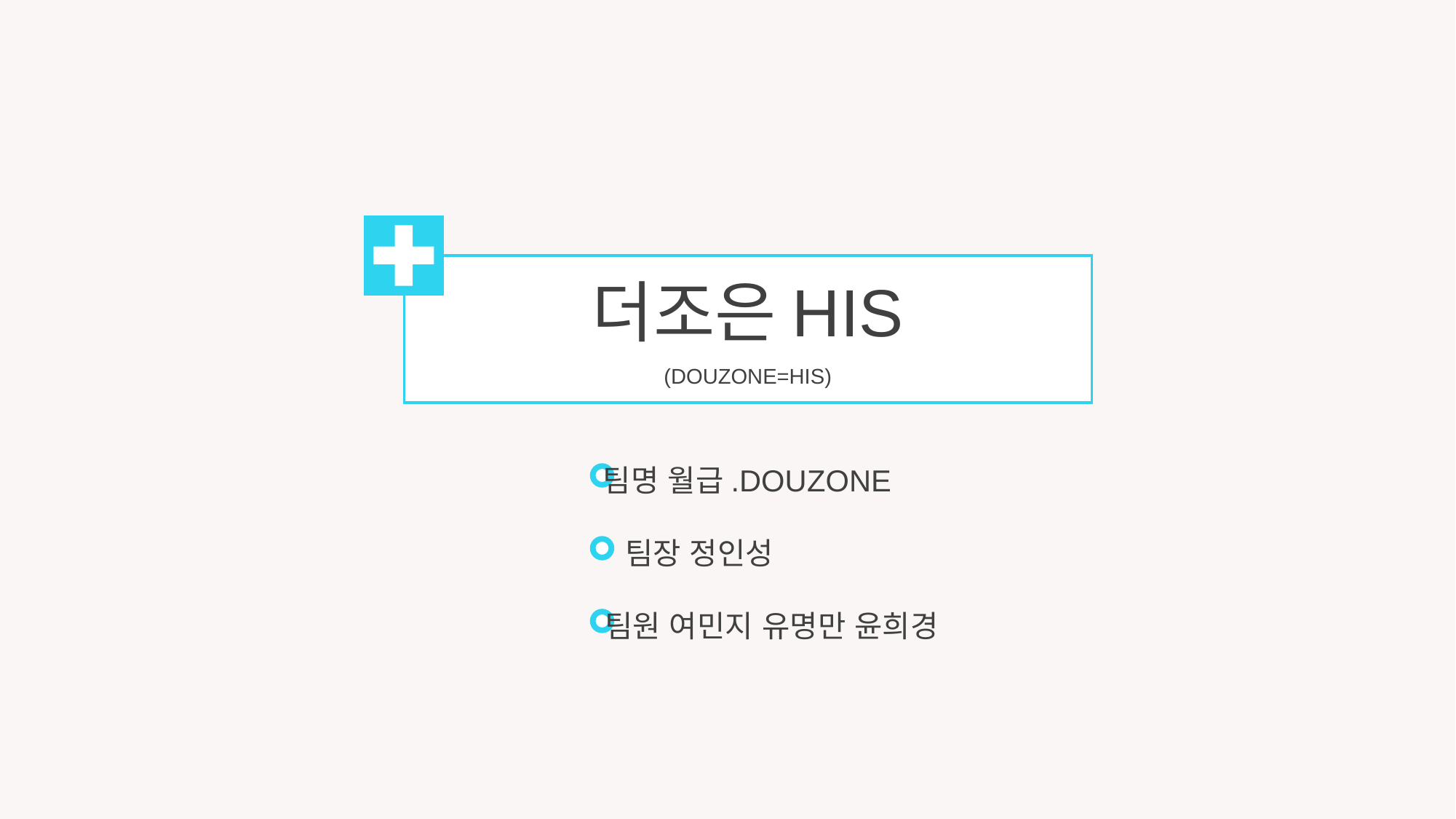

더조은HIS
(DOUZONE=HIS)
팀명 월급.DOUZONE

팀장 정인성

팀원 여민지 유명만 윤희경